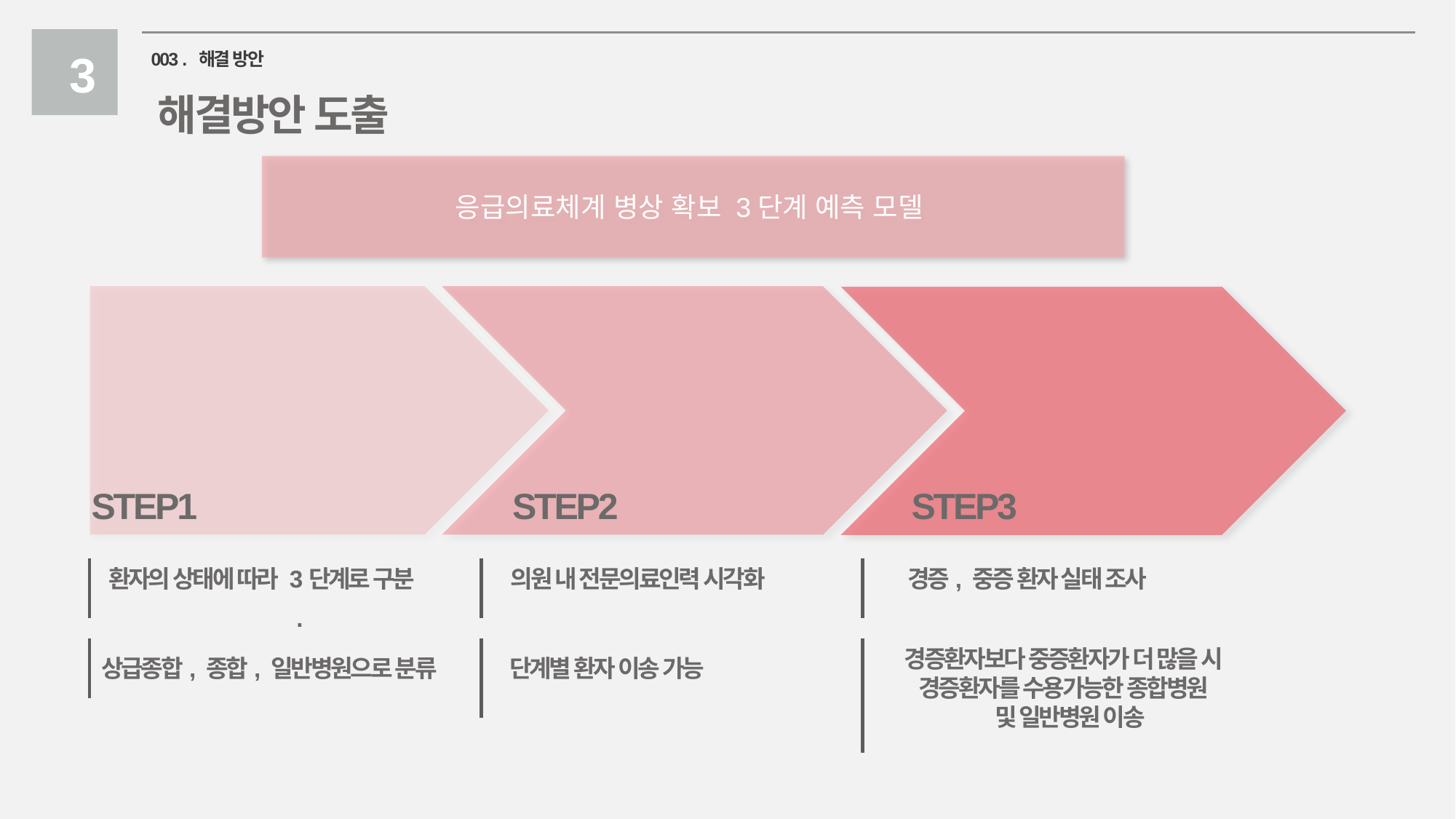

3
003 .  해결 방안
해결방안 도출
응급의료체계 병상 확보 3단계 예측 모델

STEP1

STEP2

STEP3
환자의 상태에 따라 3단계로 구분
의원 내 전문의료인력 시각화
경증, 중증 환자 실태 조사
.
경증환자보다 중증환자가 더 많을 시
경증환자를 수용가능한 종합병원
 및 일반병원 이송
상급종합, 종합, 일반병원으로 분류
단계별 환자 이송 가능